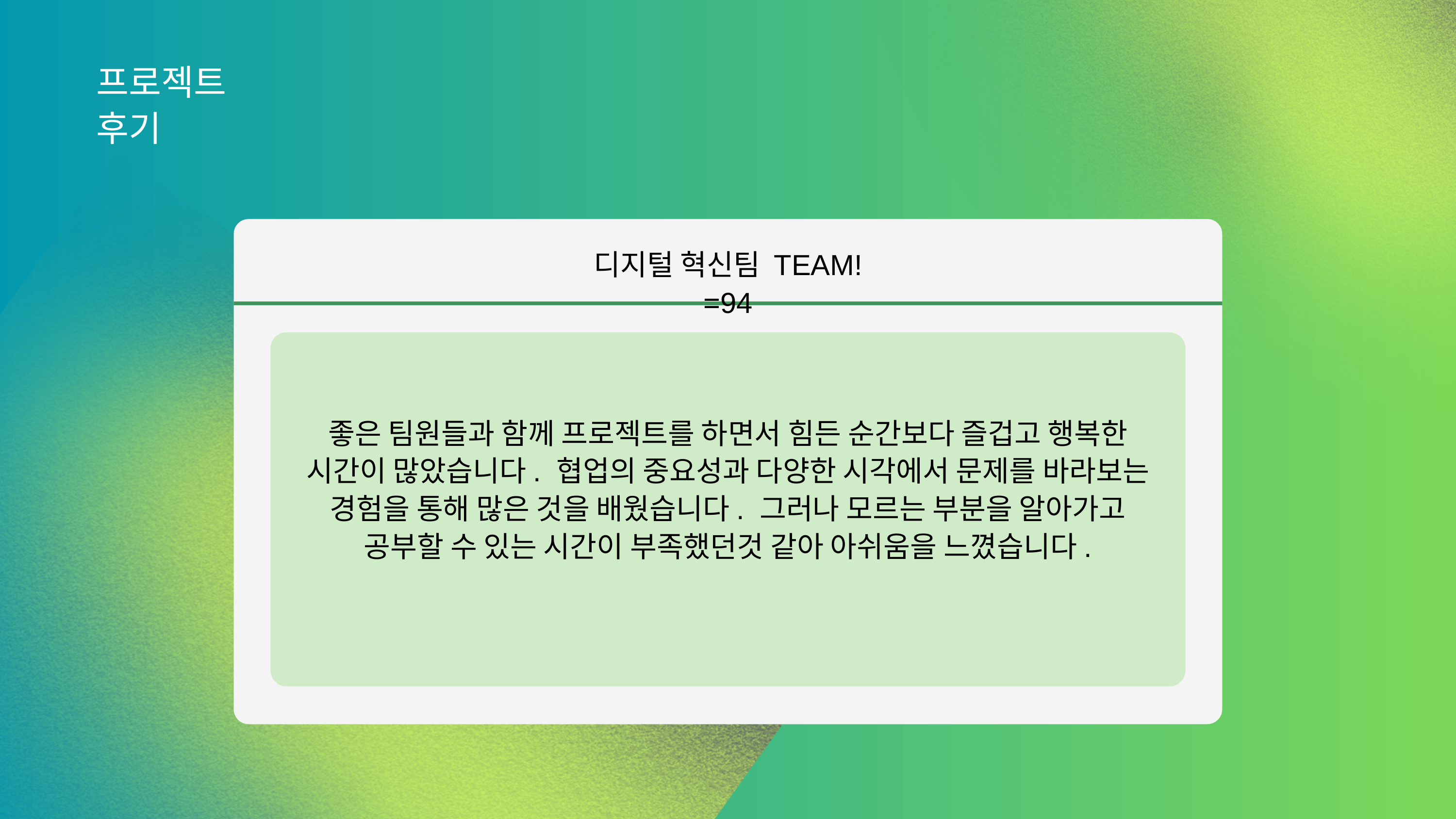

프로젝트 후기

디지털 혁신팀 TEAM!=94

좋은 팀원들과 함께 프로젝트를 하면서 힘든 순간보다 즐겁고 행복한 시간이 많았습니다. 협업의 중요성과 다양한 시각에서 문제를 바라보는 경험을 통해 많은 것을 배웠습니다. 그러나 모르는 부분을 알아가고 공부할 수 있는 시간이 부족했던것 같아 아쉬움을 느꼈습니다.